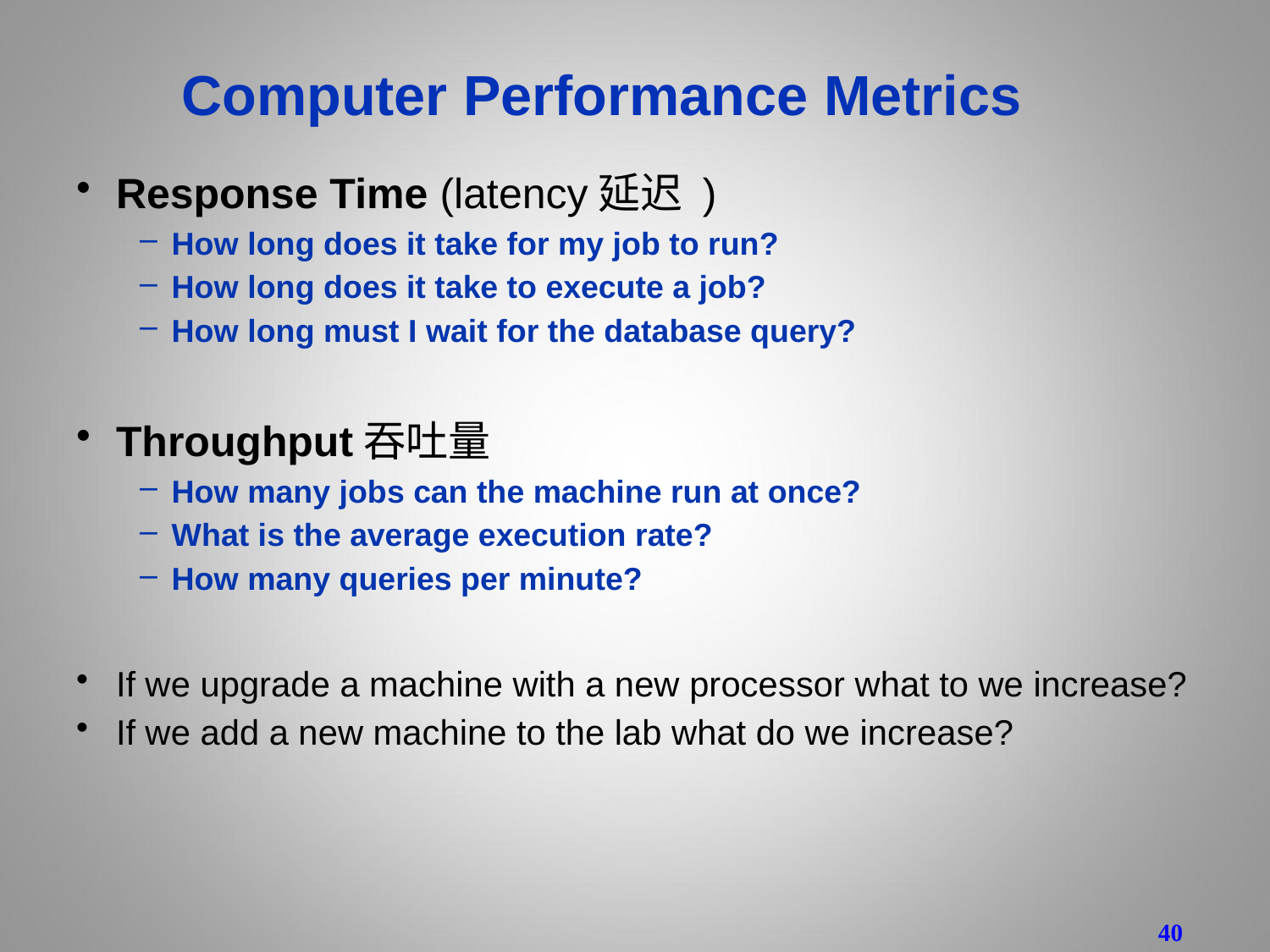

Computer Performance Metrics
Response Time (latency延迟 )
How long does it take for my job to run?
How long does it take to execute a job?
How long must I wait for the database query?

Throughput吞吐量
How many jobs can the machine run at once?
What is the average execution rate?
How many queries per minute?

If we upgrade a machine with a new processor what to we increase?
If we add a new machine to the lab what do we increase?
40